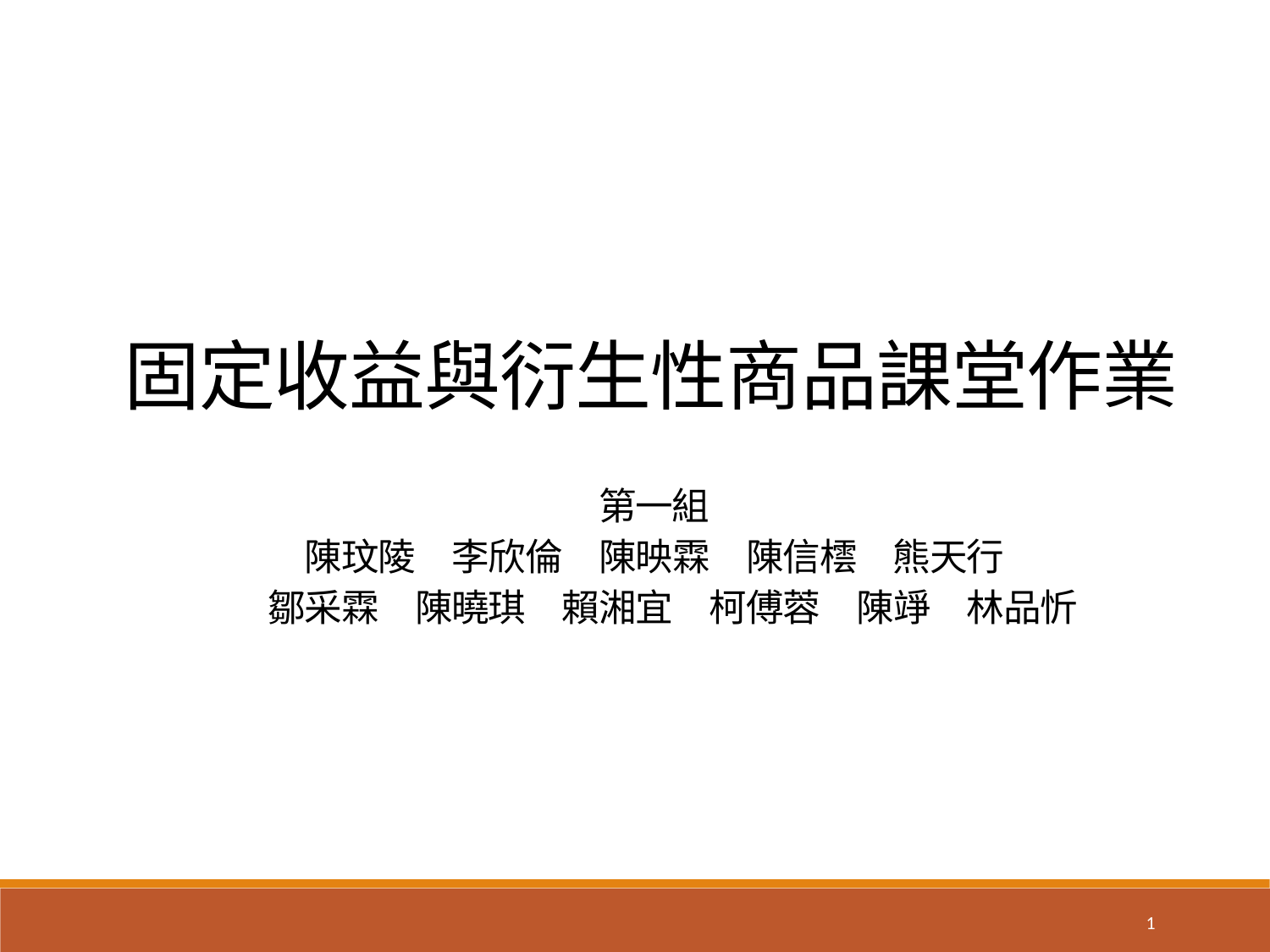

固定收益與衍生性商品課堂作業
第一組
陳玟陵　李欣倫　陳映霖　陳信橒　熊天行
　鄒采霖　陳曉琪　賴湘宜　柯傅蓉　陳竫　林品忻

1